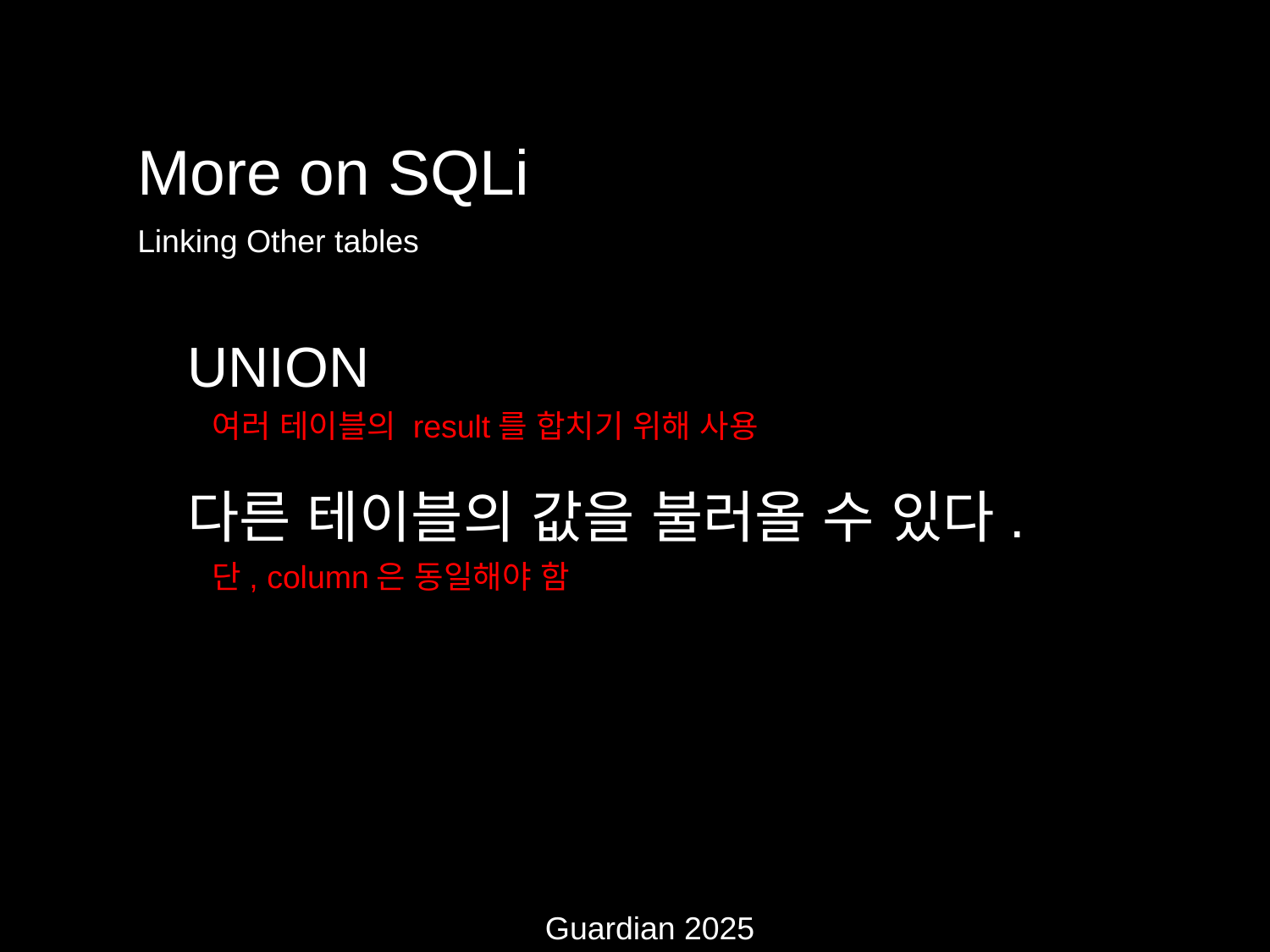

More on SQLi
Linking Other tables
UNION
여러 테이블의 result를 합치기 위해 사용
다른 테이블의 값을 불러올 수 있다.
단, column은 동일해야 함